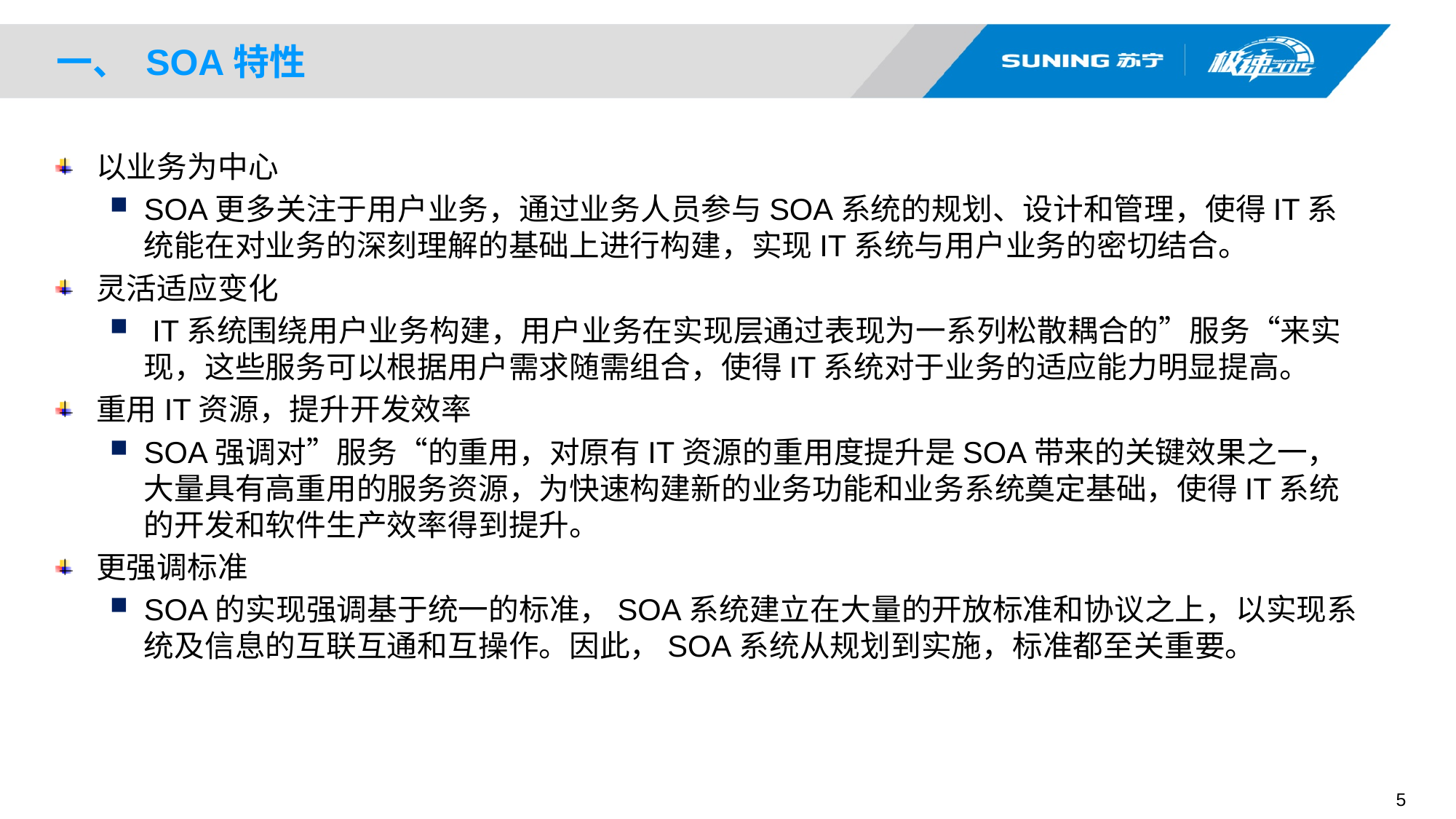

# 一、 SOA特性
以业务为中心
SOA更多关注于用户业务，通过业务人员参与SOA系统的规划、设计和管理，使得IT系统能在对业务的深刻理解的基础上进行构建，实现IT系统与用户业务的密切结合。
灵活适应变化
 IT系统围绕用户业务构建，用户业务在实现层通过表现为一系列松散耦合的”服务“来实现，这些服务可以根据用户需求随需组合，使得IT系统对于业务的适应能力明显提高。
重用IT资源，提升开发效率
SOA强调对”服务“的重用，对原有IT资源的重用度提升是SOA带来的关键效果之一，大量具有高重用的服务资源，为快速构建新的业务功能和业务系统奠定基础，使得IT系统的开发和软件生产效率得到提升。
更强调标准
SOA的实现强调基于统一的标准，SOA系统建立在大量的开放标准和协议之上，以实现系统及信息的互联互通和互操作。因此，SOA系统从规划到实施，标准都至关重要。